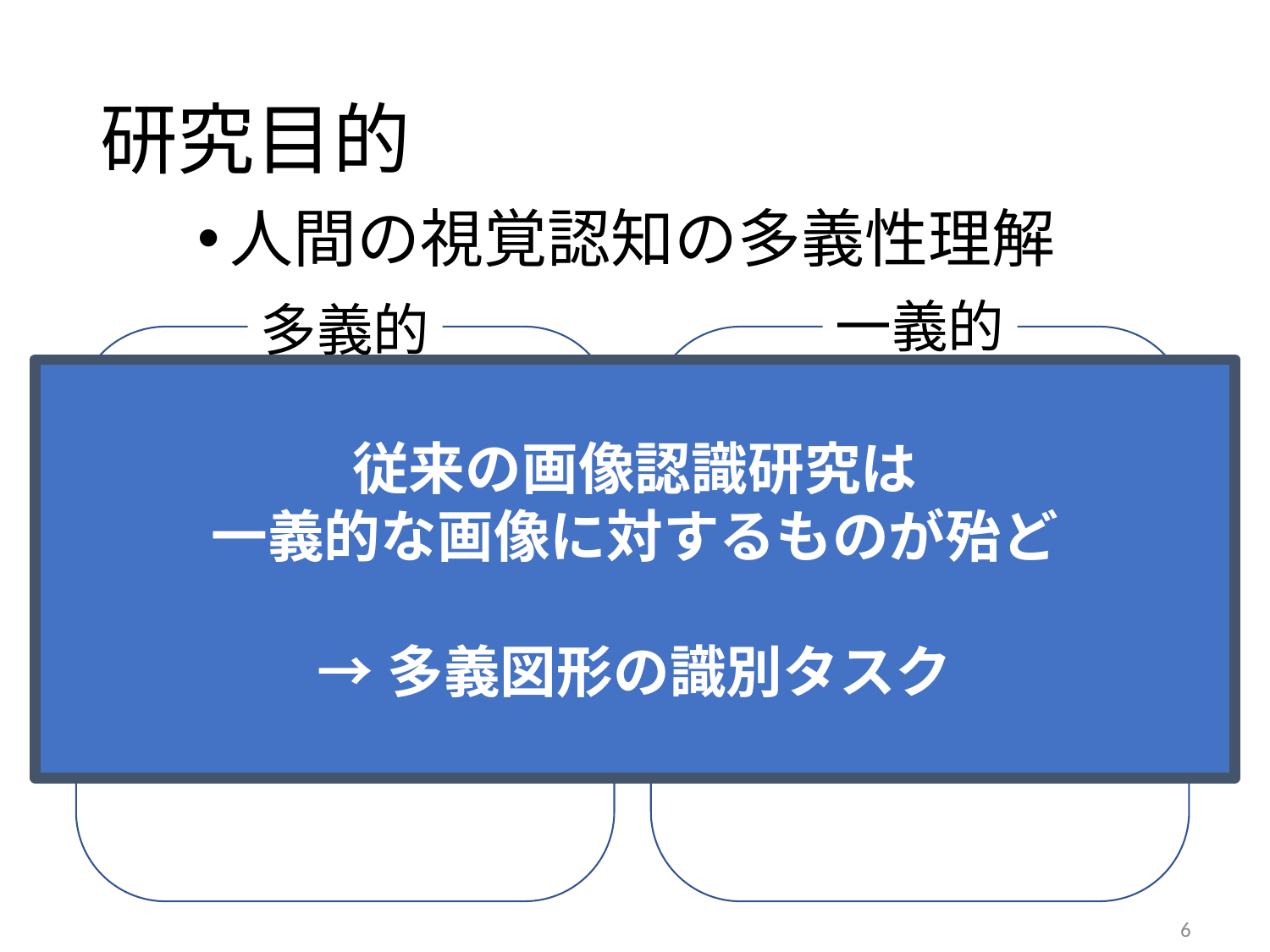

# 研究目的
人間の視覚認知の多義性理解

一義的
多義的
1つの対象に対して明らかな1つの見方を与える性質
1つの対象に対して
2つ以上の見方を
与える性質

従来の画像認識研究は
一義的な画像に対するものが殆ど

→多義図形の識別タスク

6